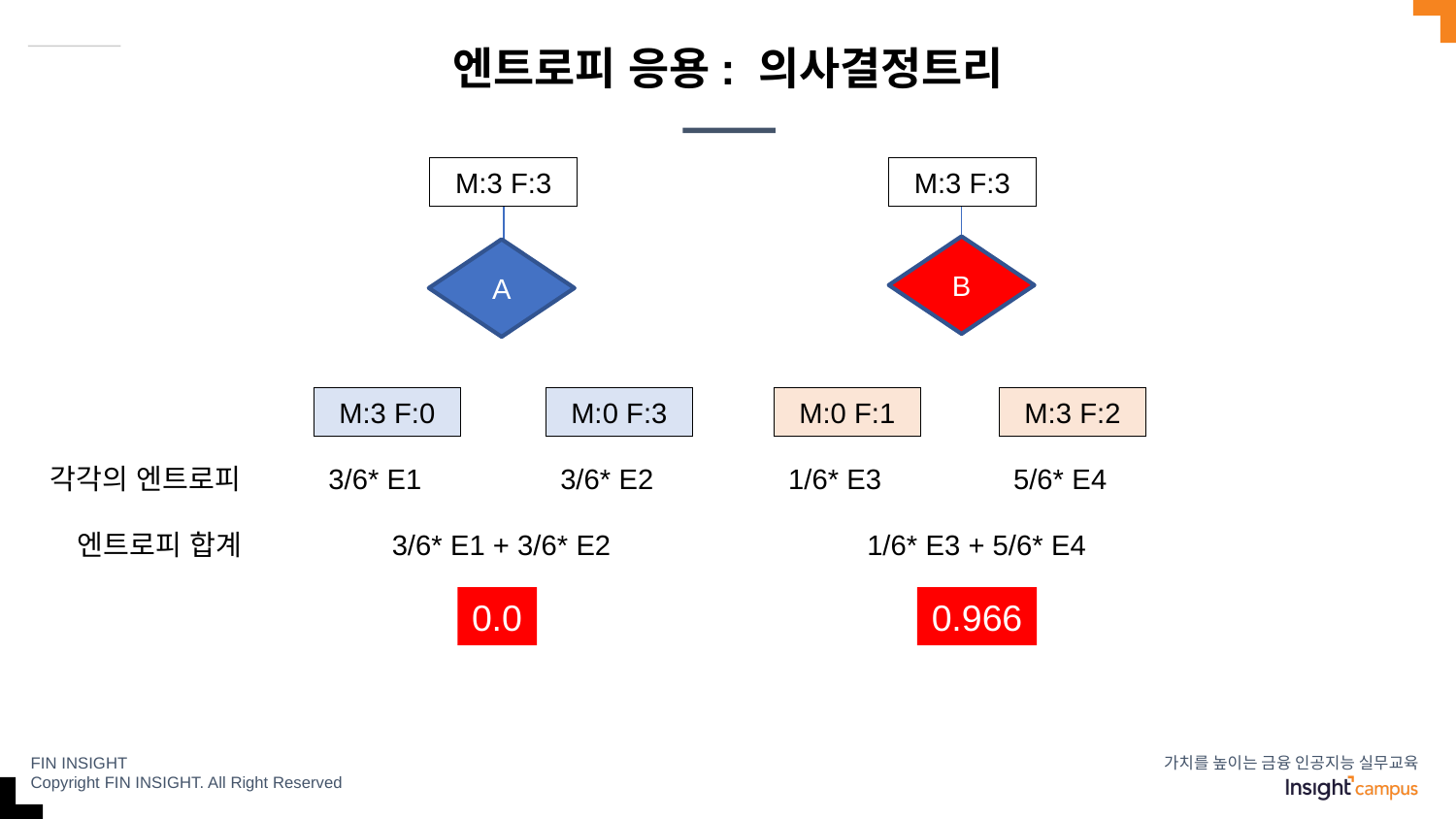

# 엔트로피 응용: 의사결정트리
M:3 F:3
M:3 F:3
B
A
M:3 F:0
M:0 F:3
M:0 F:1
M:3 F:2
각각의 엔트로피
3/6* E1
3/6* E2
1/6* E3
5/6* E4
엔트로피 합계
3/6* E1 + 3/6* E2
1/6* E3 + 5/6* E4
0.0
0.966